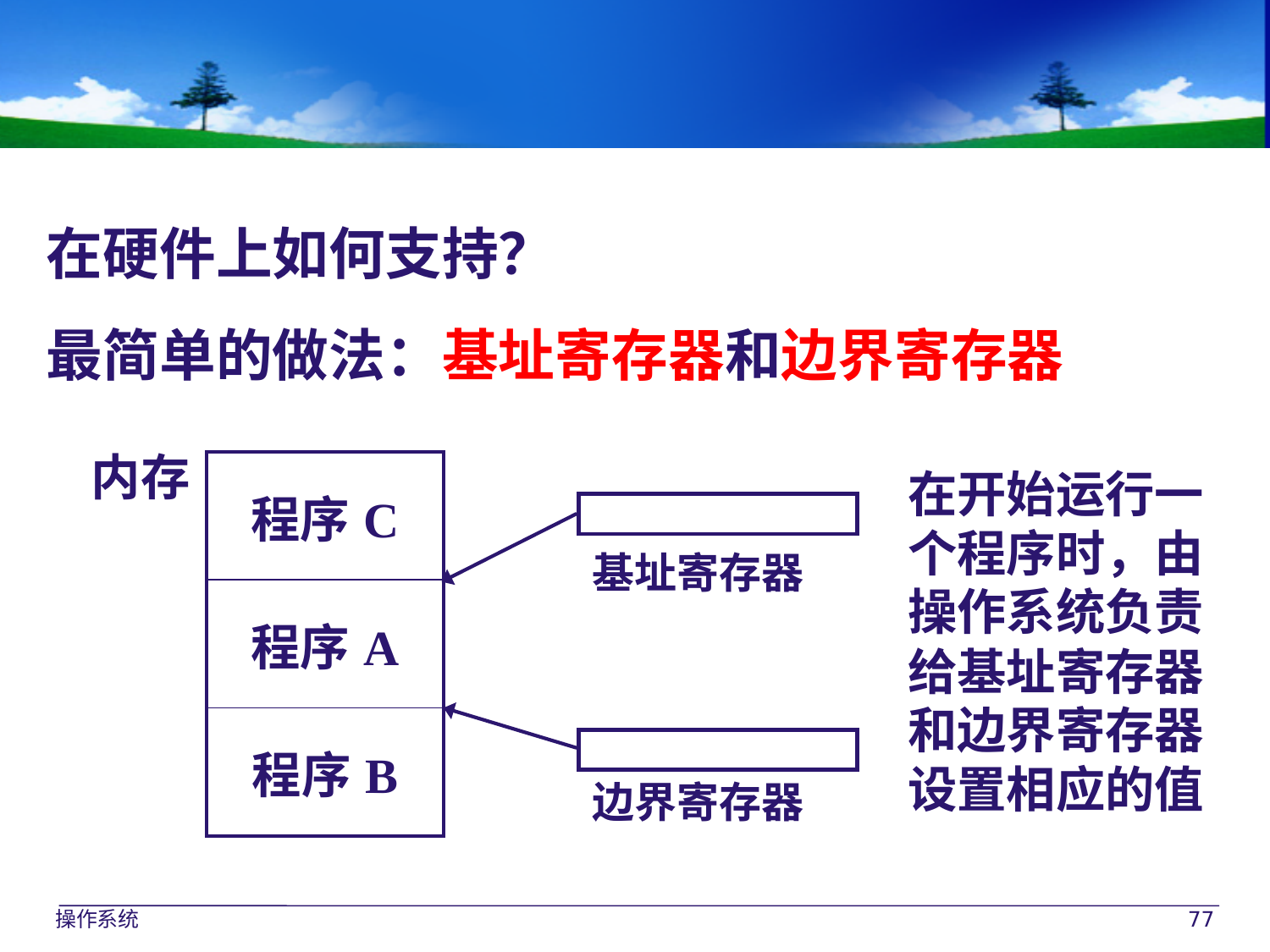

在硬件上如何支持？
最简单的做法：基址寄存器和边界寄存器
内存
| 程序C |
| --- |
| 程序A |
| 程序B |
在开始运行一
个程序时，由
操作系统负责
给基址寄存器
和边界寄存器
设置相应的值

基址寄存器

边界寄存器
操作系统
77